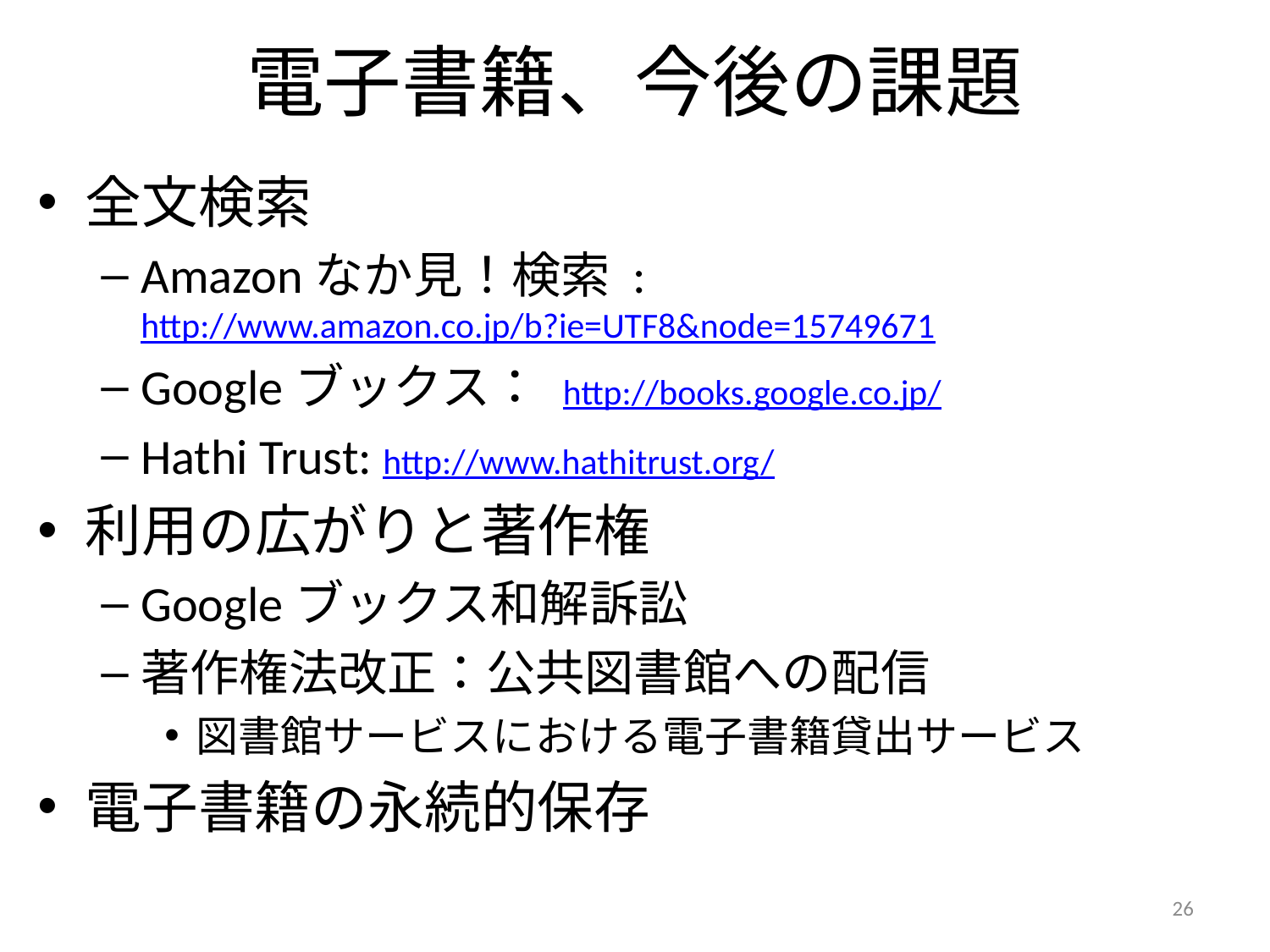

# 電子書籍、今後の課題
全文検索
Amazonなか見！検索 : http://www.amazon.co.jp/b?ie=UTF8&node=15749671
Googleブックス： http://books.google.co.jp/
Hathi Trust: http://www.hathitrust.org/
利用の広がりと著作権
Googleブックス和解訴訟
著作権法改正：公共図書館への配信
図書館サービスにおける電子書籍貸出サービス
電子書籍の永続的保存
26